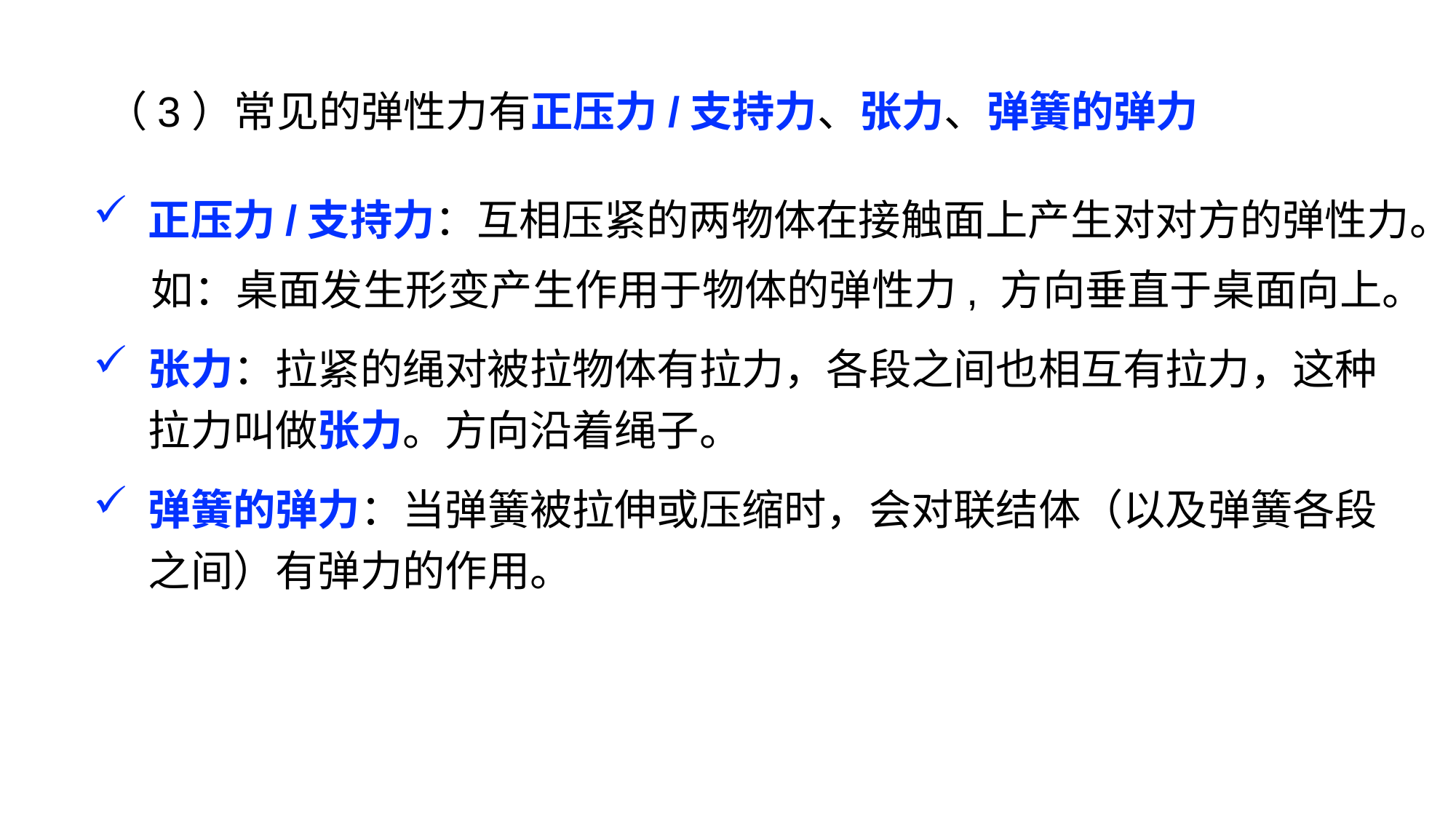

（3）常见的弹性力有正压力/支持力、张力、弹簧的弹力
正压力/支持力：互相压紧的两物体在接触面上产生对对方的弹性力。
     如：桌面发生形变产生作用于物体的弹性力, 方向垂直于桌面向上。
张力：拉紧的绳对被拉物体有拉力，各段之间也相互有拉力，这种拉力叫做张力。方向沿着绳子。
弹簧的弹力：当弹簧被拉伸或压缩时，会对联结体（以及弹簧各段之间）有弹力的作用。
23